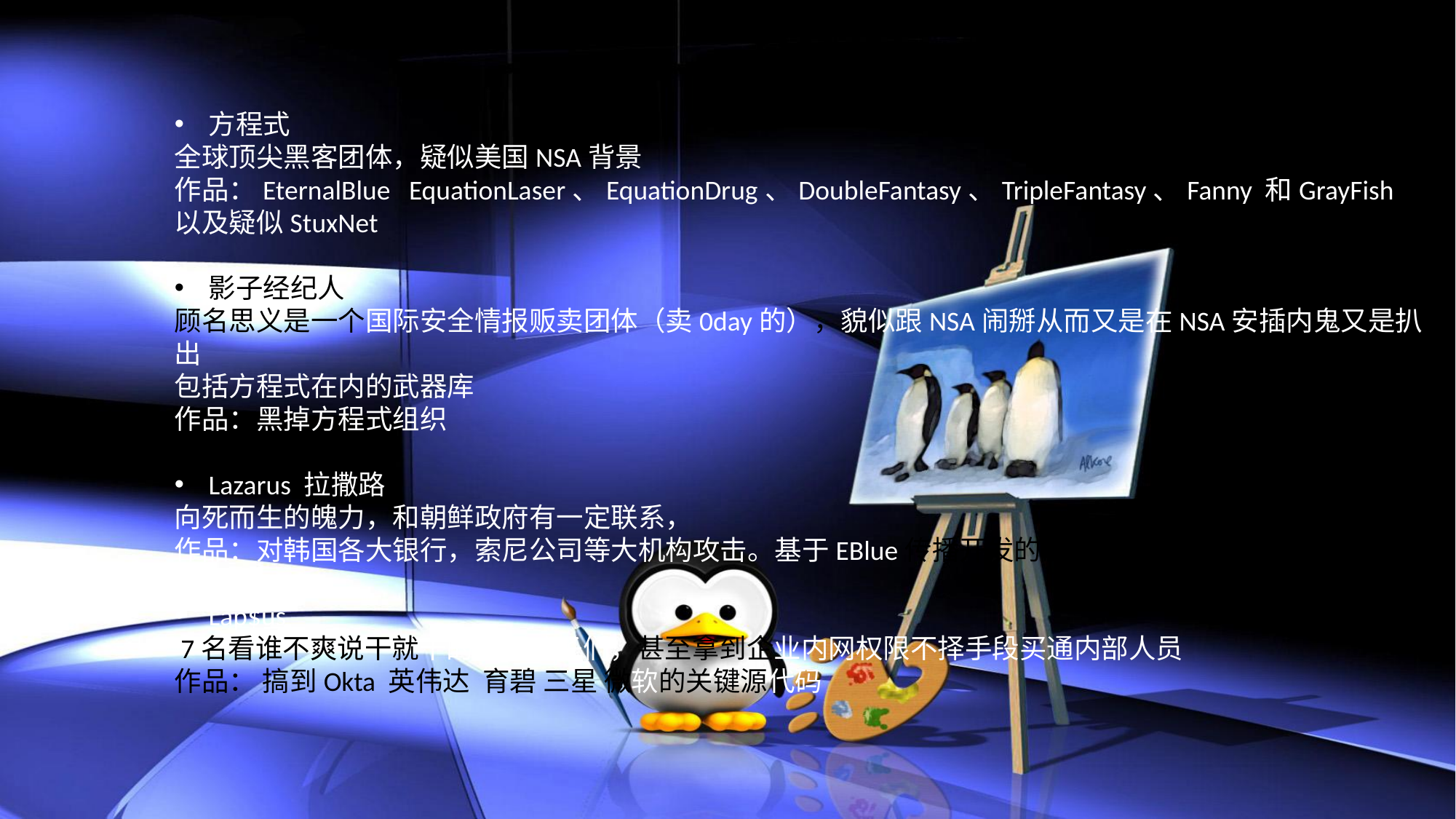

方程式
全球顶尖黑客团体，疑似美国NSA背景
作品：EternalBlue   EquationLaser、EquationDrug、DoubleFantasy、TripleFantasy、Fanny 和GrayFish
以及疑似StuxNet

影子经纪人
顾名思义是一个国际安全情报贩卖团体（卖0day的），貌似跟NSA闹掰从而又是在NSA安插内鬼又是扒出
包括方程式在内的武器库
作品：黑掉方程式组织

Lazarus 拉撒路
向死而生的魄力，和朝鲜政府有一定联系，
作品：对韩国各大银行，索尼公司等大机构攻击。基于EBlue传播开发的Wannacrypt

Lap$us
 7名看谁不爽说干就干的小屁孩子们，甚至拿到企业内网权限不择手段买通内部人员
作品： 搞到Okta 英伟达  育碧 三星 微软的关键源代码